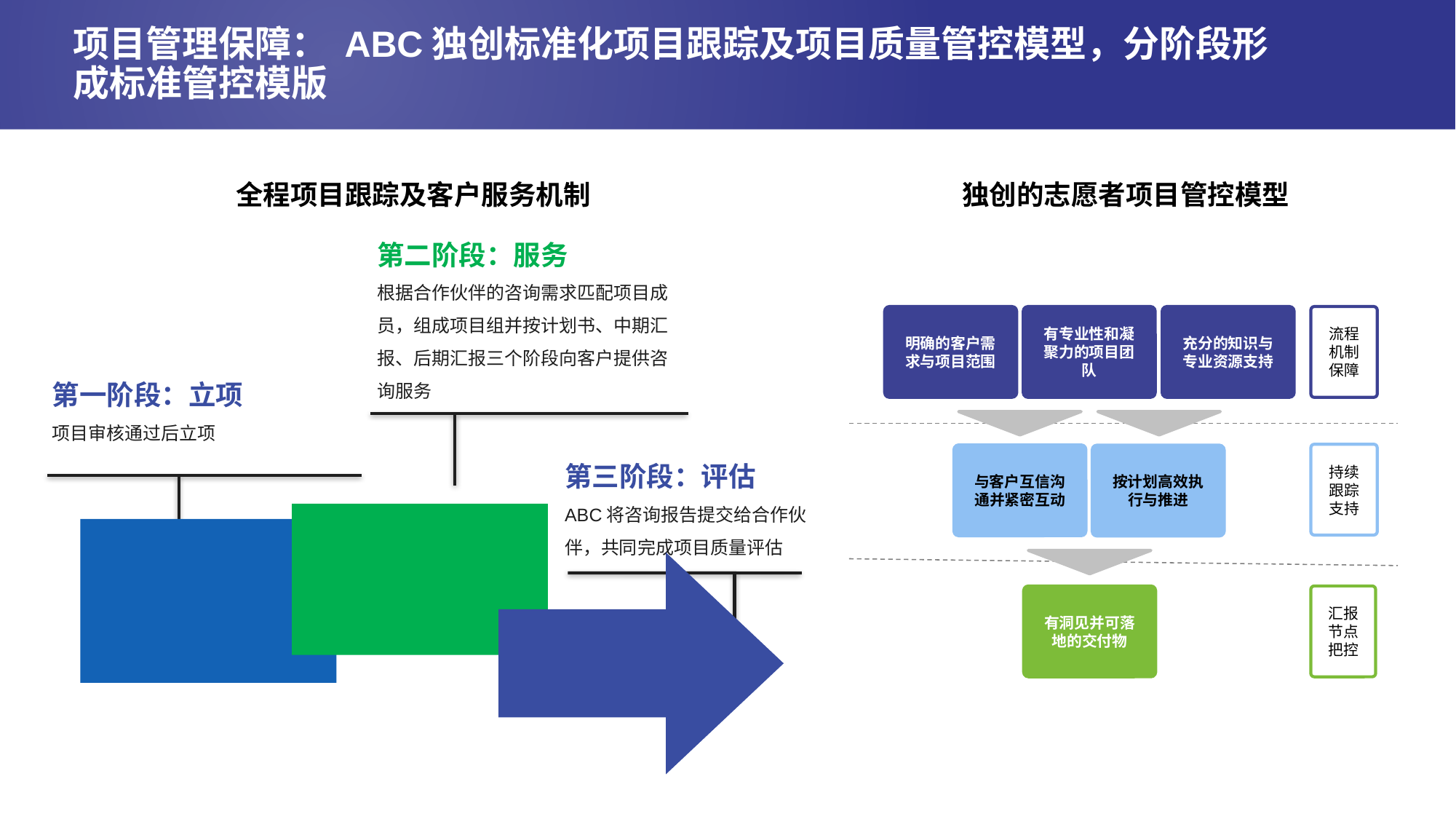

项目管理保障： ABC独创标准化项目跟踪及项目质量管控模型，分阶段形成标准管控模版
全程项目跟踪及客户服务机制
独创的志愿者项目管控模型
第二阶段：服务
根据合作伙伴的咨询需求匹配项目成员，组成项目组并按计划书、中期汇报、后期汇报三个阶段向客户提供咨询服务
第一阶段：立项
项目审核通过后立项

第三阶段：评估
ABC将咨询报告提交给合作伙伴，共同完成项目质量评估

明确的客户需求与项目范围

有专业性和凝聚力的项目团队

充分的知识与专业资源支持

流程机制保障

持续跟踪支持

与客户互信沟通并紧密互动

按计划高效执行与推进

汇报节点把控

有洞见并可落地的交付物